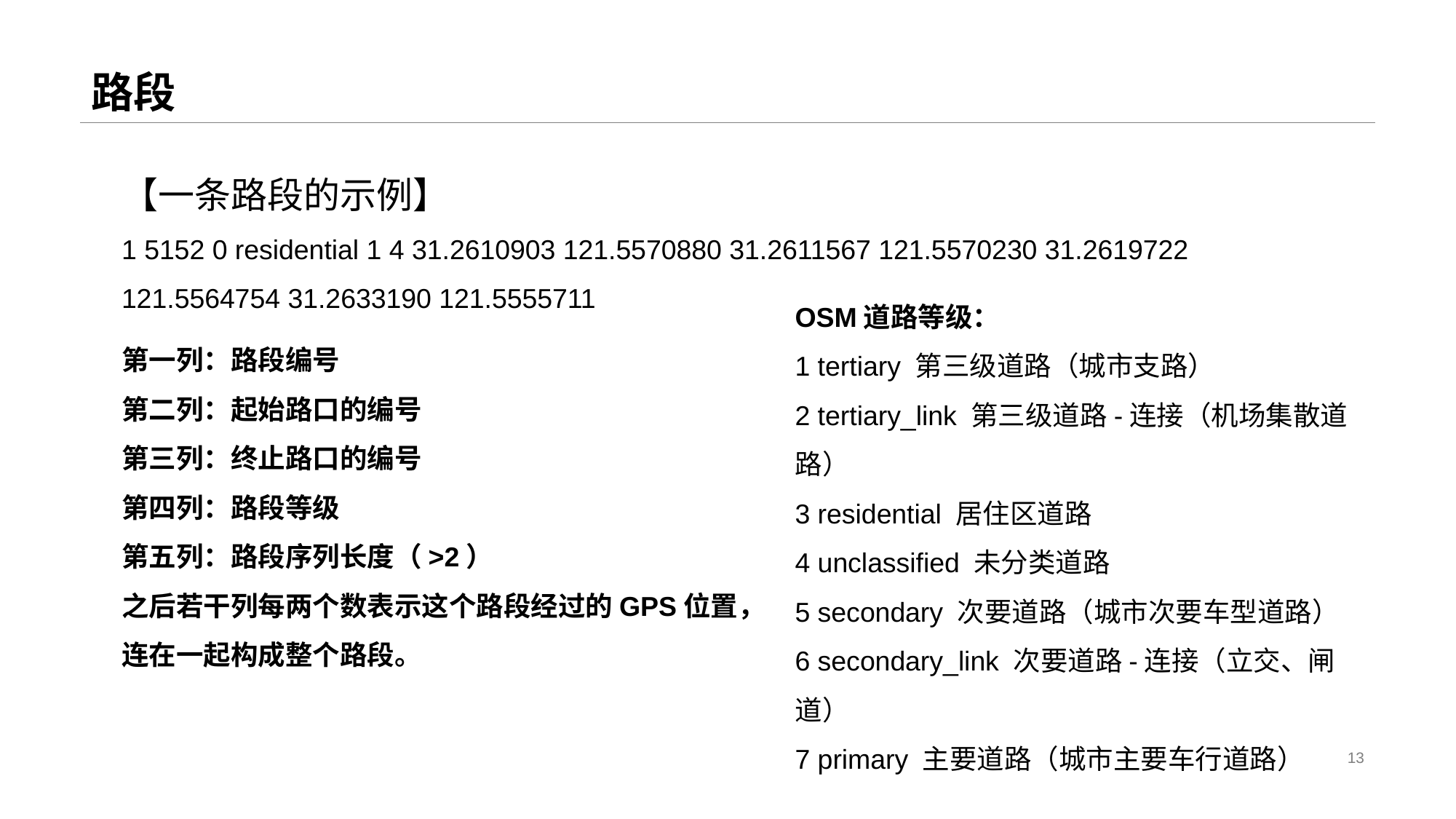

# 路段
【一条路段的示例】
1 5152 0 residential 1 4 31.2610903 121.5570880 31.2611567 121.5570230 31.2619722 121.5564754 31.2633190 121.5555711
OSM道路等级：
1 tertiary 第三级道路（城市支路）
2 tertiary_link 第三级道路-连接（机场集散道路）
3 residential 居住区道路
4 unclassified 未分类道路
5 secondary 次要道路（城市次要车型道路）
6 secondary_link 次要道路-连接（立交、闸道）
7 primary 主要道路（城市主要车行道路）

第一列：路段编号
第二列：起始路口的编号
第三列：终止路口的编号
第四列：路段等级
第五列：路段序列长度（>2）
之后若干列每两个数表示这个路段经过的GPS位置，连在一起构成整个路段。
13